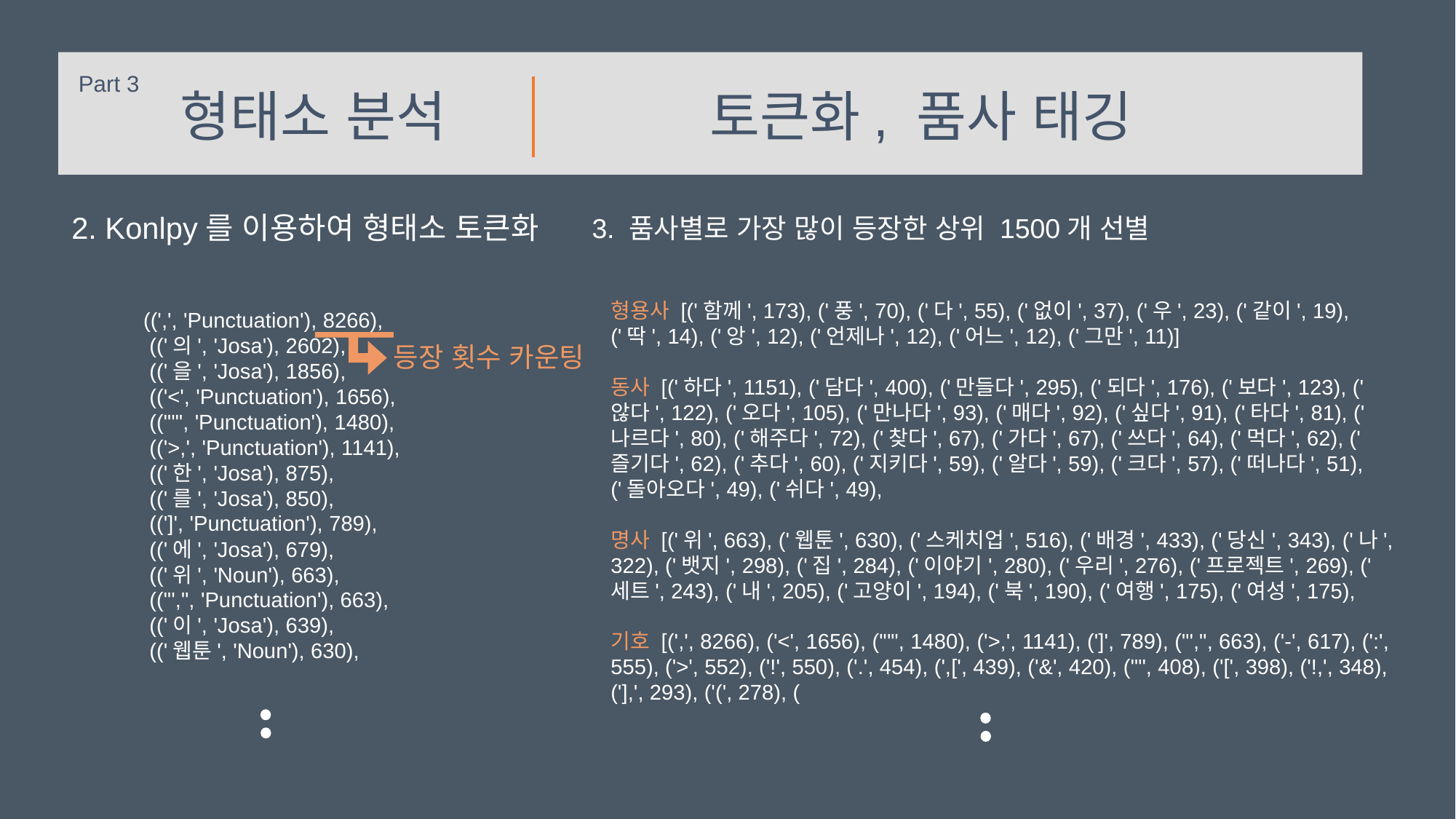

Part 3
형태소 분석
토큰화, 품사 태깅
2. Konlpy를 이용하여 형태소 토큰화
3. 품사별로 가장 많이 등장한 상위 1500개 선별
형용사 [('함께', 173), ('풍', 70), ('다', 55), ('없이', 37), ('우', 23), ('같이', 19), ('딱', 14), ('앙', 12), ('언제나', 12), ('어느', 12), ('그만', 11)]

동사 [('하다', 1151), ('담다', 400), ('만들다', 295), ('되다', 176), ('보다', 123), ('않다', 122), ('오다', 105), ('만나다', 93), ('매다', 92), ('싶다', 91), ('타다', 81), ('나르다', 80), ('해주다', 72), ('찾다', 67), ('가다', 67), ('쓰다', 64), ('먹다', 62), ('즐기다', 62), ('추다', 60), ('지키다', 59), ('알다', 59), ('크다', 57), ('떠나다', 51), ('돌아오다', 49), ('쉬다', 49),

명사 [('위', 663), ('웹툰', 630), ('스케치업', 516), ('배경', 433), ('당신', 343), ('나', 322), ('뱃지', 298), ('집', 284), ('이야기', 280), ('우리', 276), ('프로젝트', 269), ('세트', 243), ('내', 205), ('고양이', 194), ('북', 190), ('여행', 175), ('여성', 175),

기호 [(',', 8266), ('<', 1656), ("'", 1480), ('>,', 1141), (']', 789), ("',", 663), ('-', 617), (':', 555), ('>', 552), ('!', 550), ('.', 454), (',[', 439), ('&', 420), ('"', 408), ('[', 398), ('!,', 348), ('],', 293), ('(', 278), (
((',', 'Punctuation'), 8266),
 (('의', 'Josa'), 2602),
 (('을', 'Josa'), 1856),
 (('<', 'Punctuation'), 1656),
 (("'", 'Punctuation'), 1480),
 (('>,', 'Punctuation'), 1141),
 (('한', 'Josa'), 875),
 (('를', 'Josa'), 850),
 ((']', 'Punctuation'), 789),
 (('에', 'Josa'), 679),
 (('위', 'Noun'), 663),
 (("',", 'Punctuation'), 663),
 (('이', 'Josa'), 639),
 (('웹툰', 'Noun'), 630),

등장 횟수 카운팅